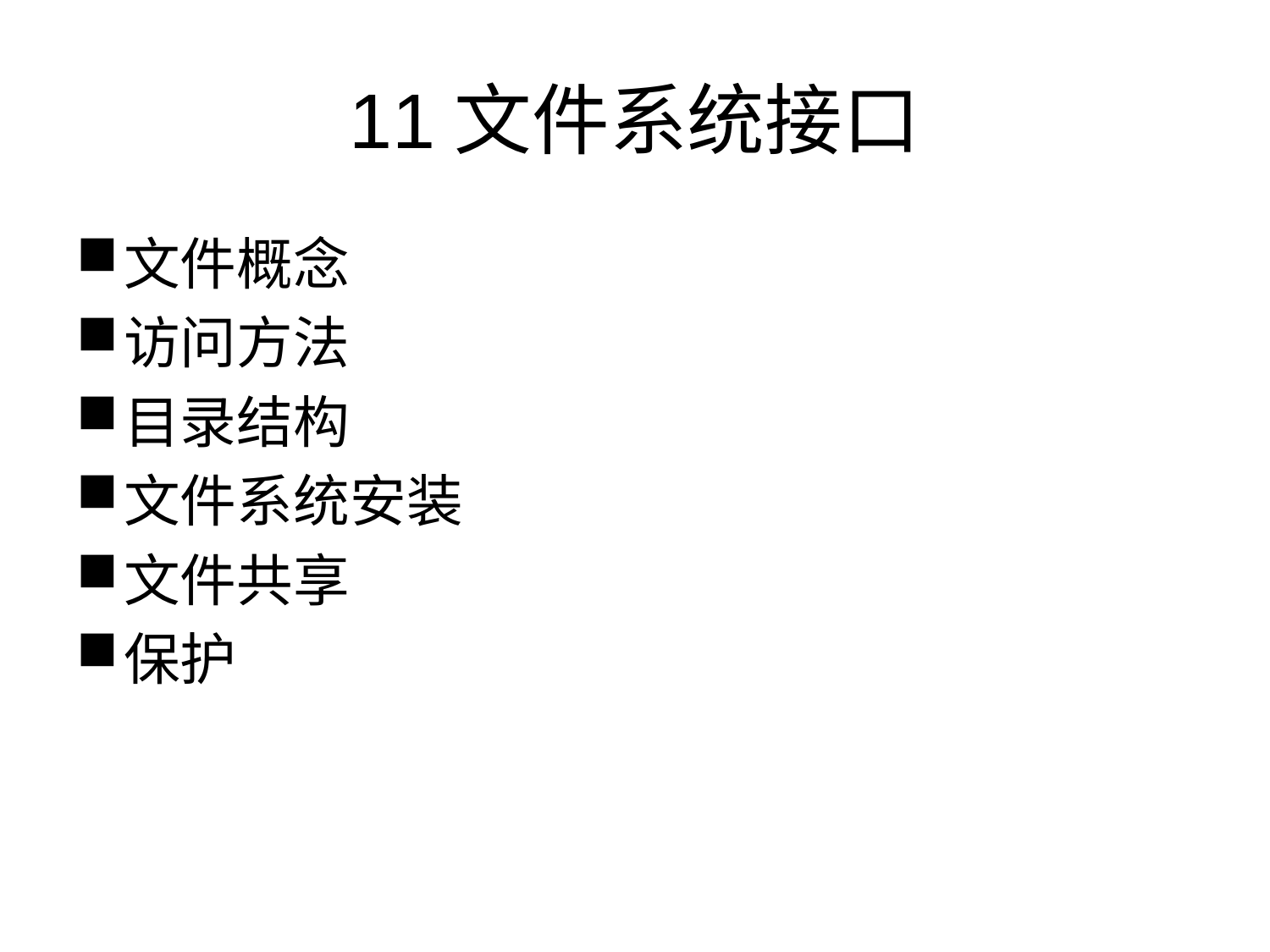

# 11文件系统接口
文件概念
访问方法
目录结构
文件系统安装
文件共享
保护